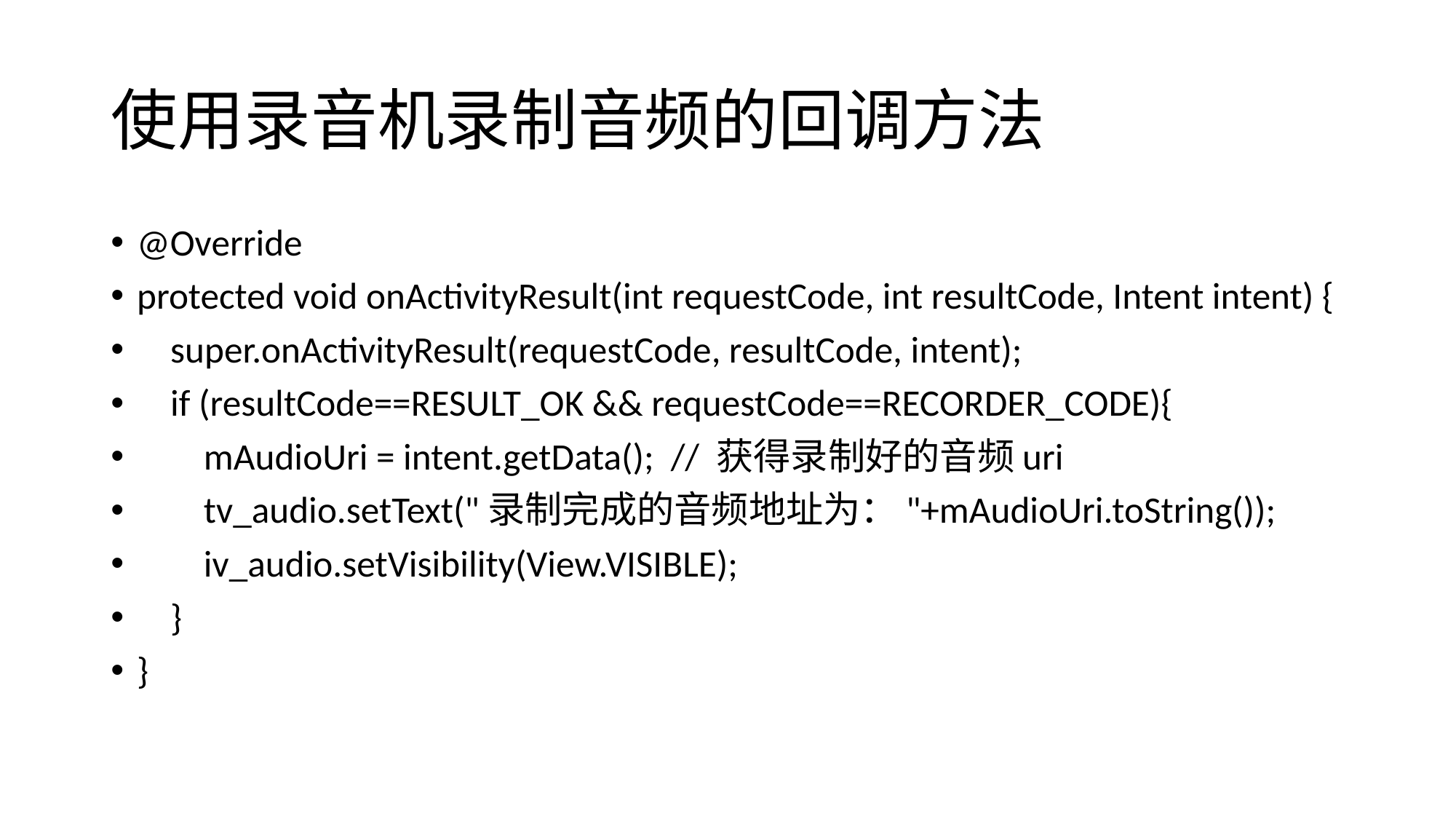

# 使用录音机录制音频的回调方法
@Override
protected void onActivityResult(int requestCode, int resultCode, Intent intent) {
    super.onActivityResult(requestCode, resultCode, intent);
    if (resultCode==RESULT_OK && requestCode==RECORDER_CODE){
        mAudioUri = intent.getData();  // 获得录制好的音频uri
        tv_audio.setText("录制完成的音频地址为："+mAudioUri.toString());
        iv_audio.setVisibility(View.VISIBLE);
    }
}